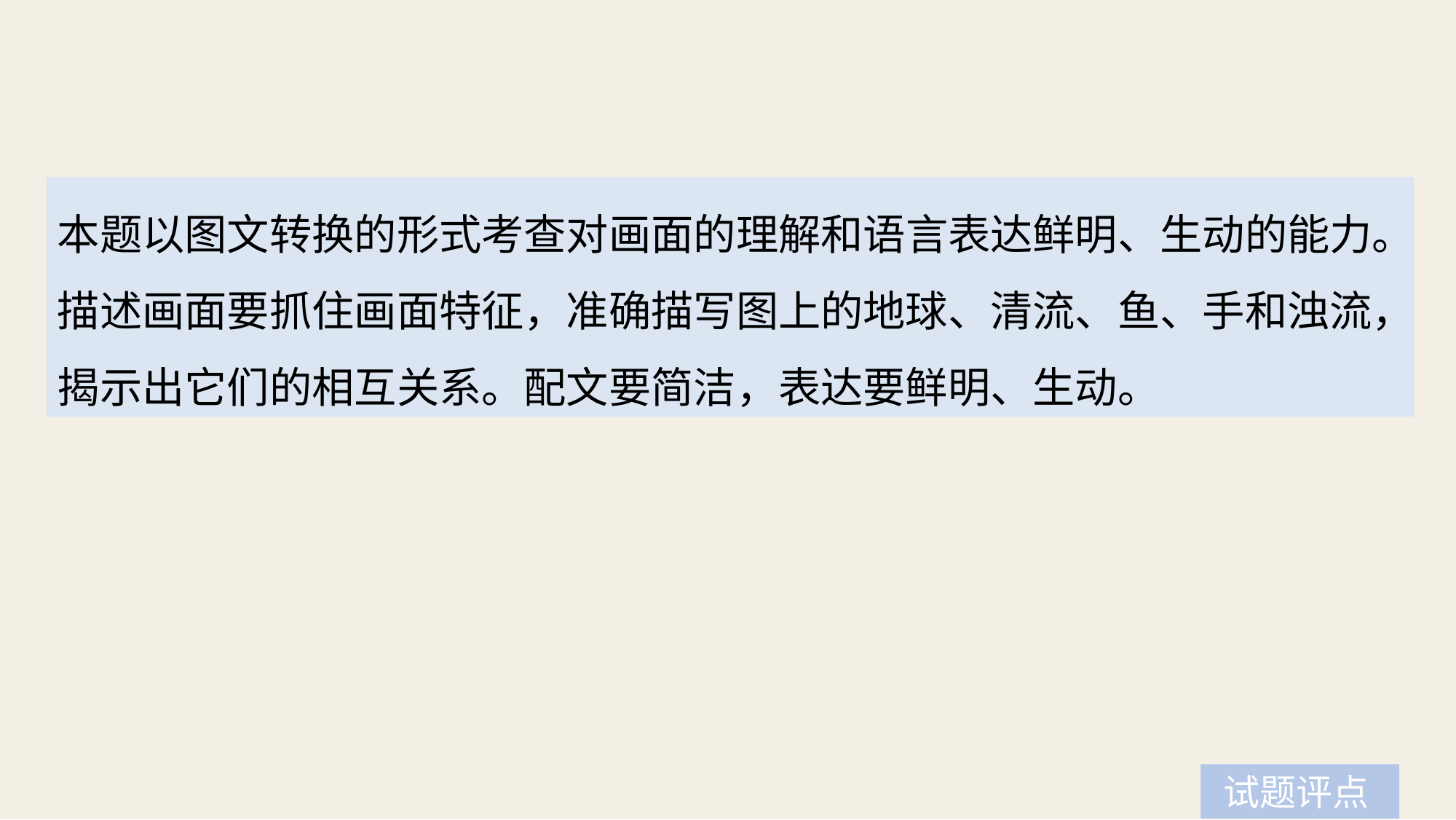

本题以图文转换的形式考查对画面的理解和语言表达鲜明、生动的能力。描述画面要抓住画面特征，准确描写图上的地球、清流、鱼、手和浊流，揭示出它们的相互关系。配文要简洁，表达要鲜明、生动。
试题评点